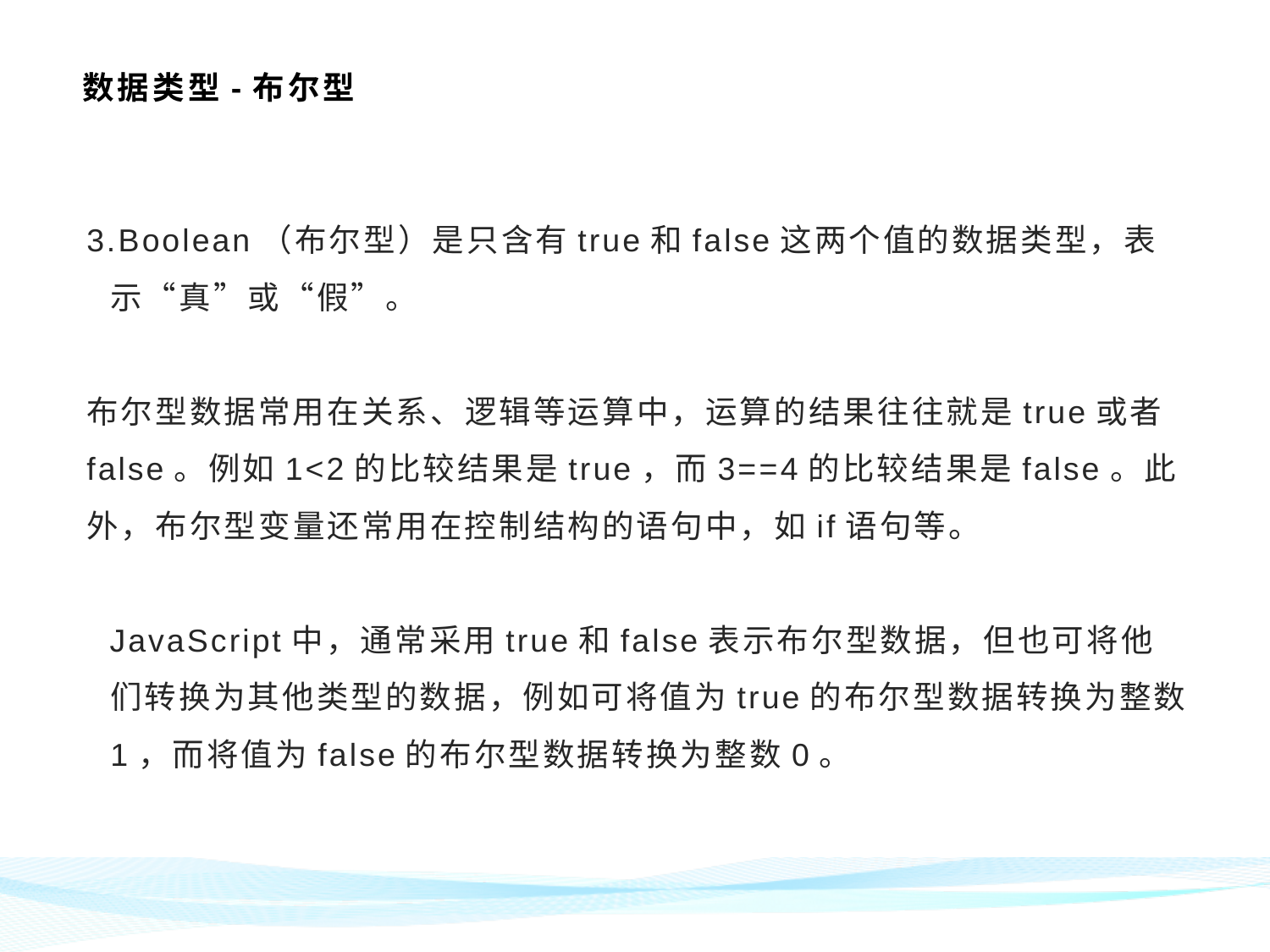

# 数据类型-布尔型
3.Boolean（布尔型）是只含有true和false这两个值的数据类型，表示“真”或“假”。

布尔型数据常用在关系、逻辑等运算中，运算的结果往往就是true或者false。例如1<2的比较结果是true，而3==4的比较结果是false。此外，布尔型变量还常用在控制结构的语句中，如if语句等。

  JavaScript中，通常采用true和false表示布尔型数据，但也可将他们转换为其他类型的数据，例如可将值为true的布尔型数据转换为整数1，而将值为false的布尔型数据转换为整数0。